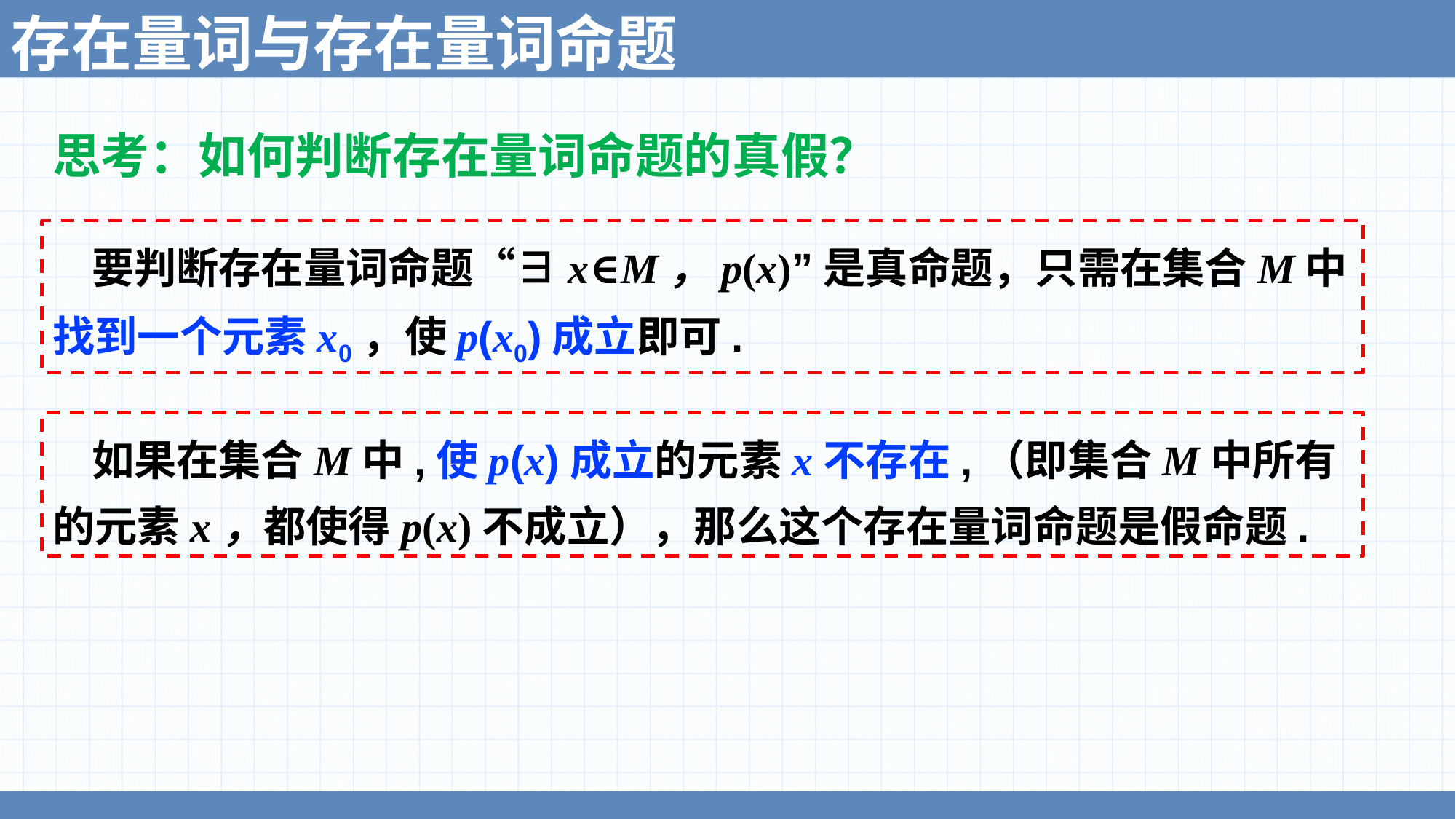

存在量词与存在量词命题
思考：如何判断存在量词命题的真假？
   要判断存在量词命题“∃x∈M，p(x)”是真命题，只需在集合M中找到一个元素x0，使p(x0)成立即可.
   如果在集合M中,使p(x)成立的元素x不存在,（即集合M中所有的元素x，都使得p(x)不成立），那么这个存在量词命题是假命题.